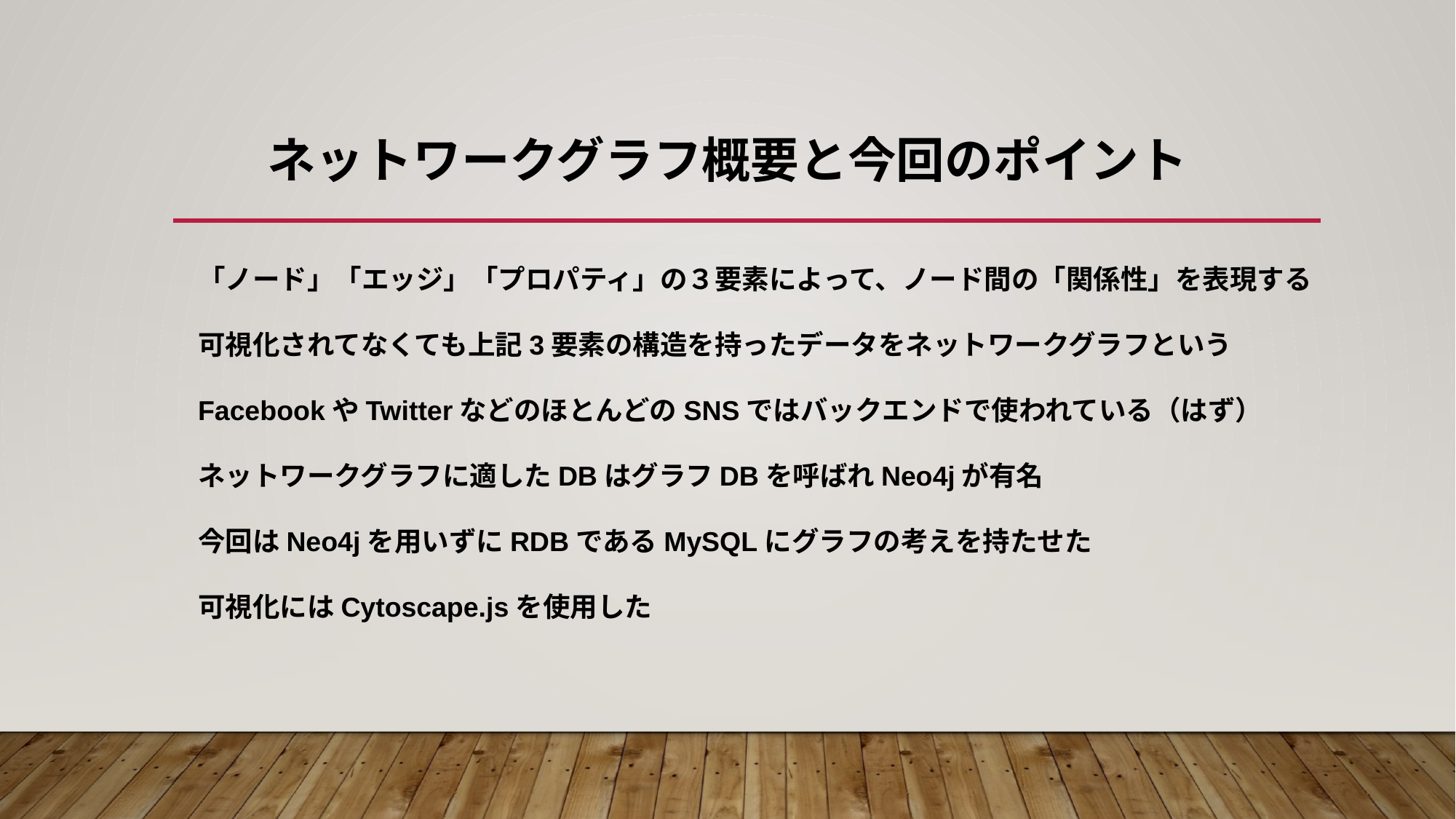

# ネットワークグラフ概要と今回のポイント
「ノード」「エッジ」「プロパティ」の３要素によって、ノード間の「関係性」を表現する

可視化されてなくても上記3要素の構造を持ったデータをネットワークグラフという

FacebookやTwitterなどのほとんどのSNSではバックエンドで使われている（はず）

ネットワークグラフに適したDBはグラフDBを呼ばれNeo4jが有名

今回はNeo4jを用いずにRDBであるMySQLにグラフの考えを持たせた

可視化にはCytoscape.jsを使用した